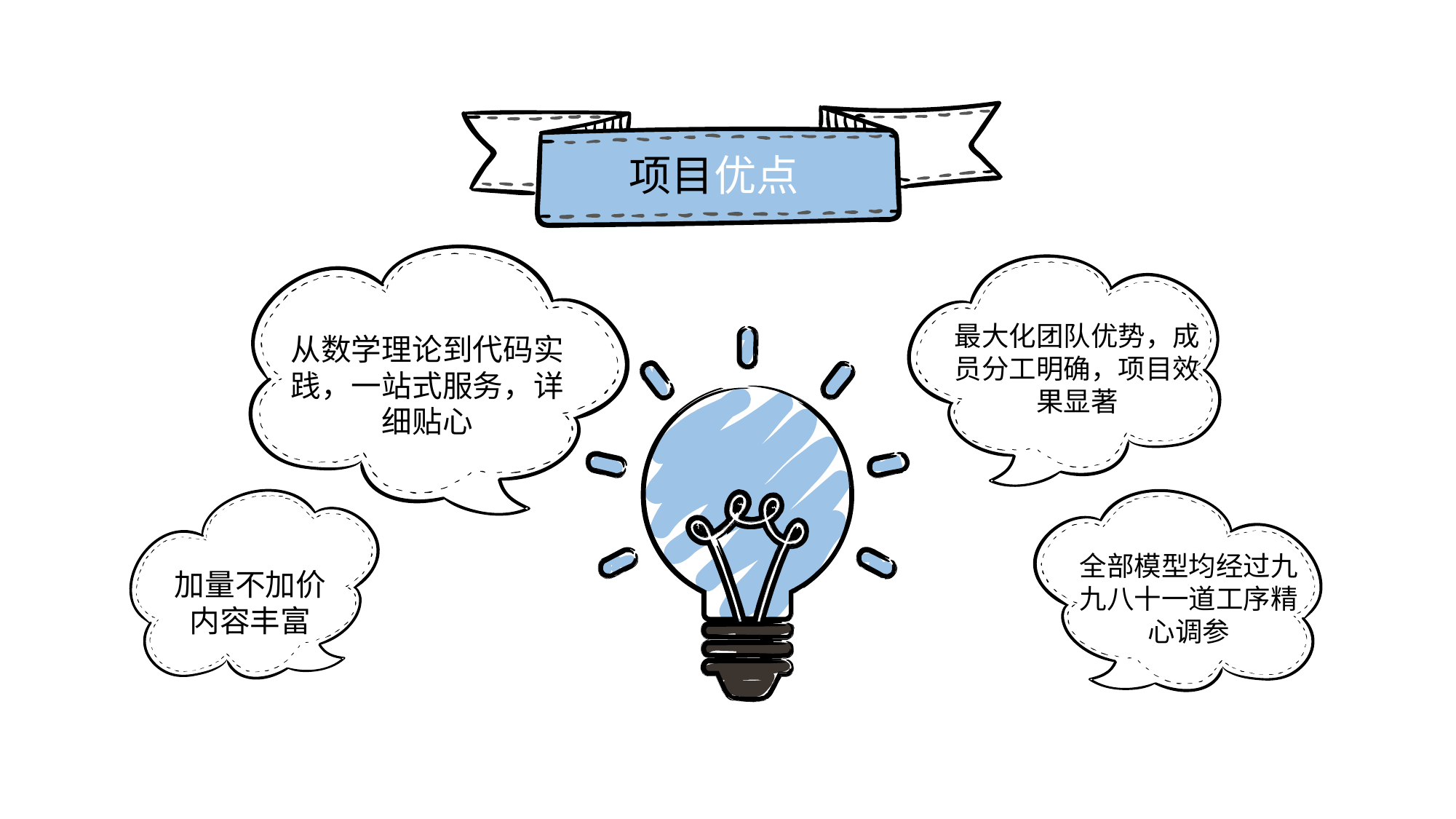

项目优点

最大化团队优势，成员分工明确，项目效果显著
从数学理论到代码实践，一站式服务，详细贴心

全部模型均经过九九八十一道工序精心调参
加量不加价
内容丰富